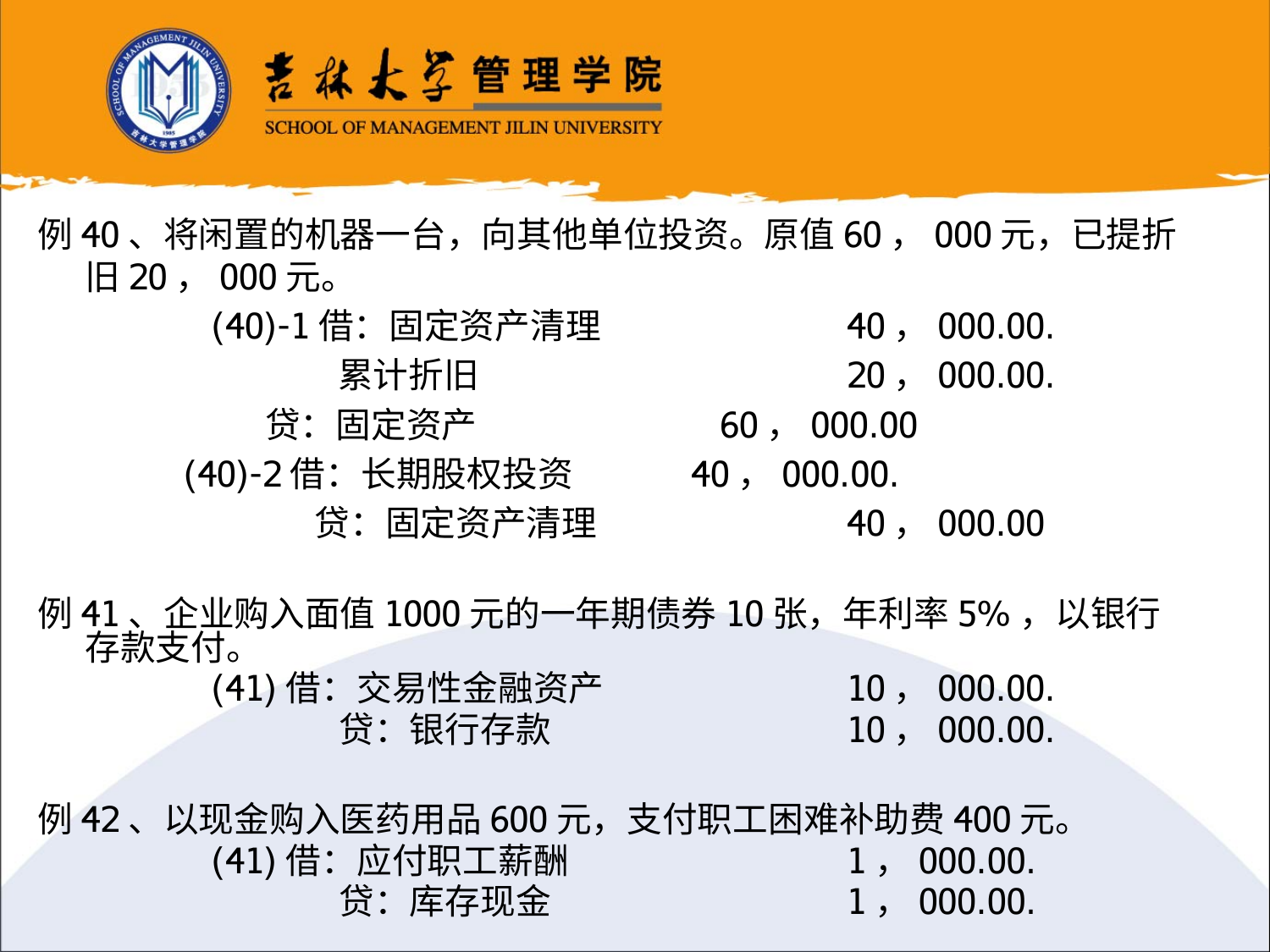

例40、将闲置的机器一台，向其他单位投资。原值60，000元，已提折旧20，000元。
		(40)-1借：固定资产清理		40，000.00.
		               累计折旧			20，000.00.
                            贷：固定资产		60，000.00
	         (40)-2借：长期股权投资              40，000.00.
		            贷：固定资产清理		40，000.00

例41、企业购入面值1000元的一年期债券10张，年利率5%，以银行存款支付。
		(41)借：交易性金融资产		10，000.00.
			贷：银行存款			10，000.00.

例42、以现金购入医药用品600元，支付职工困难补助费400元。
		(41)借：应付职工薪酬			1，000.00.
			贷：库存现金			1，000.00.

91